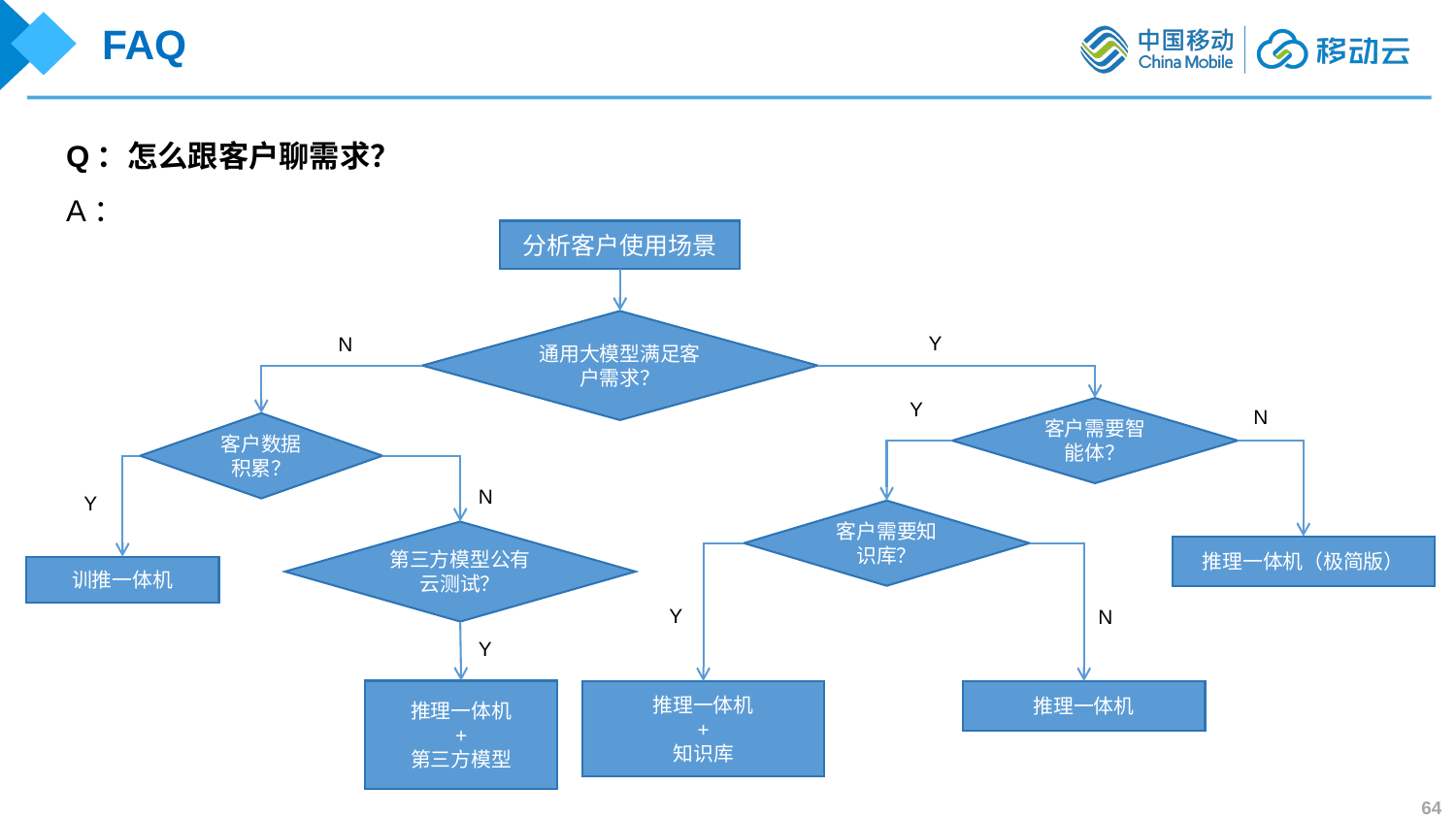

FAQ
Q：怎么跟客户聊需求？
A：
分析客户使用场景
通用大模型满足客户需求？
Y
N
Y
N
客户需要智能体？
客户数据积累？
N
Y
客户需要知识库？
第三方模型公有云测试？
推理一体机（极简版）
训推一体机
Y
N
Y
推理一体机
+
第三方模型
推理一体机
+
知识库
推理一体机